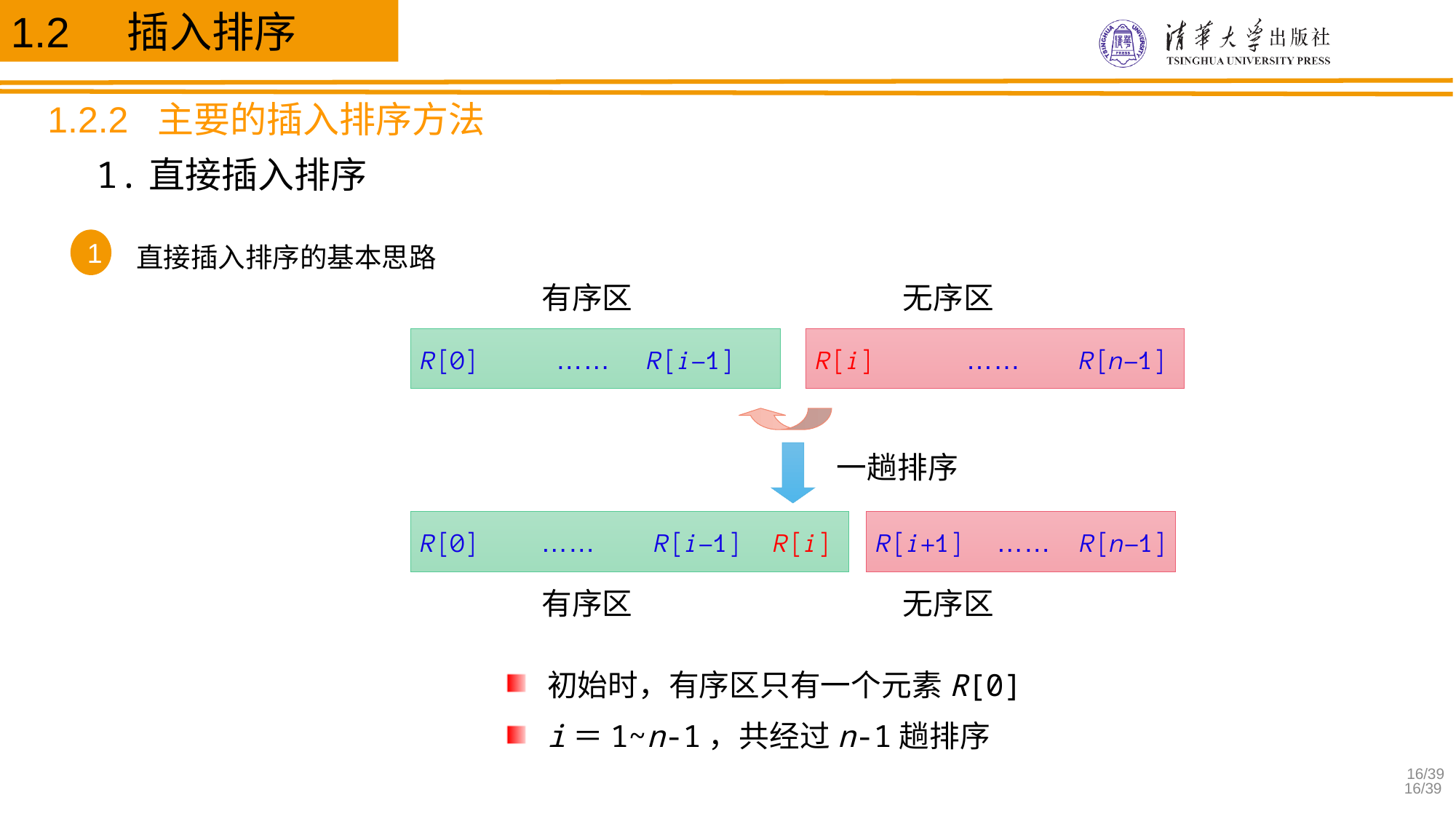

1.2    插入排序
1.2.2  主要的插入排序方法
1.直接插入排序
1
  直接插入排序的基本思路
有序区
无序区
R[0]     ……   R[i-1]
R[i]      ……    R[n-1]

一趟排序
R[0]    ……    R[i-1]  R[i]
R[i+1]  ……  R[n-1]
有序区
无序区
初始时，有序区只有一个元素R[0]
i＝1~n-1，共经过n-1趟排序
16/39
16/39